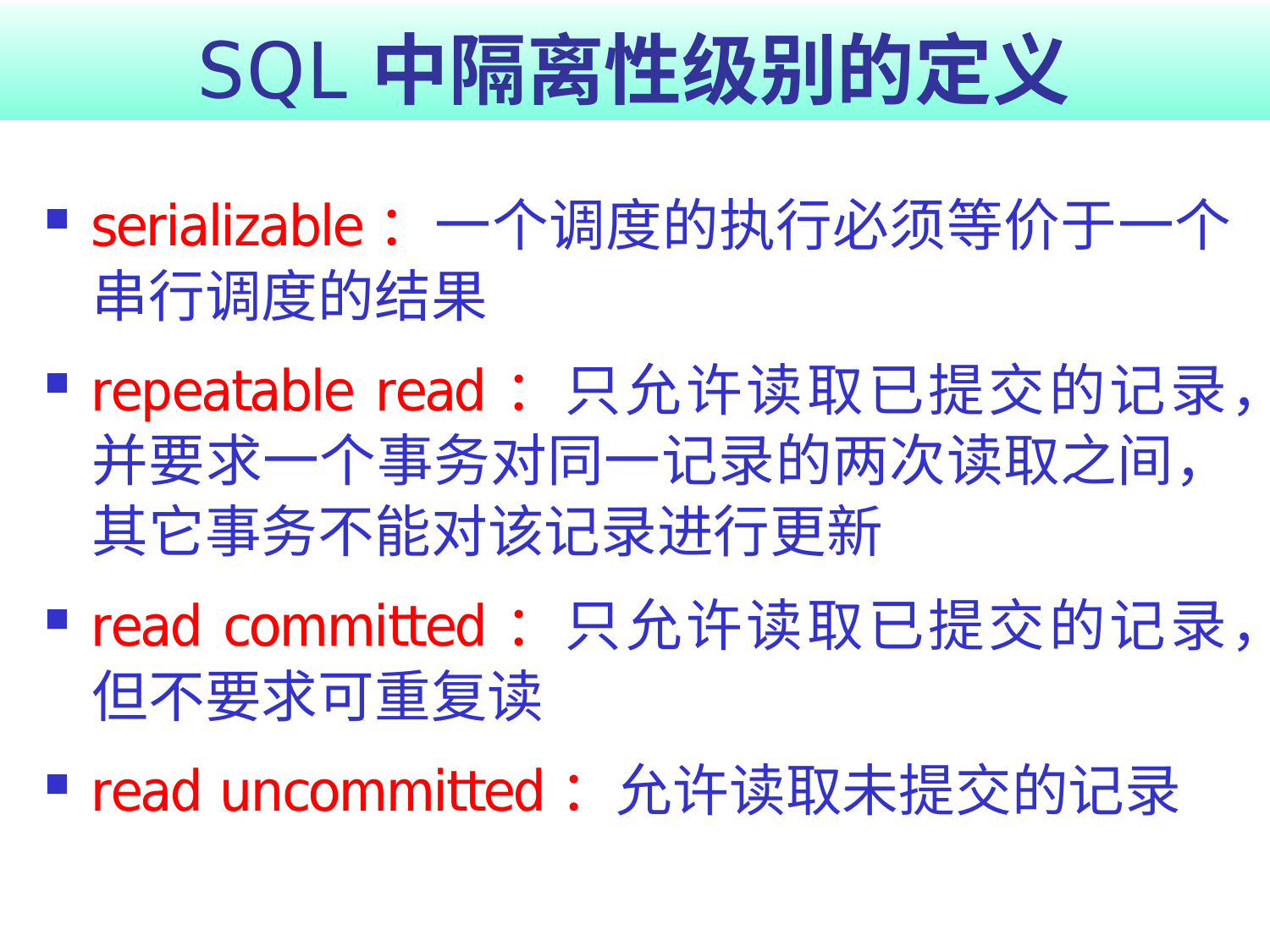

# SQL中隔离性级别的定义
serializable：一个调度的执行必须等价于一个串行调度的结果
repeatable read：只允许读取已提交的记录，并要求一个事务对同一记录的两次读取之间，其它事务不能对该记录进行更新
read committed：只允许读取已提交的记录，但不要求可重复读
read uncommitted：允许读取未提交的记录